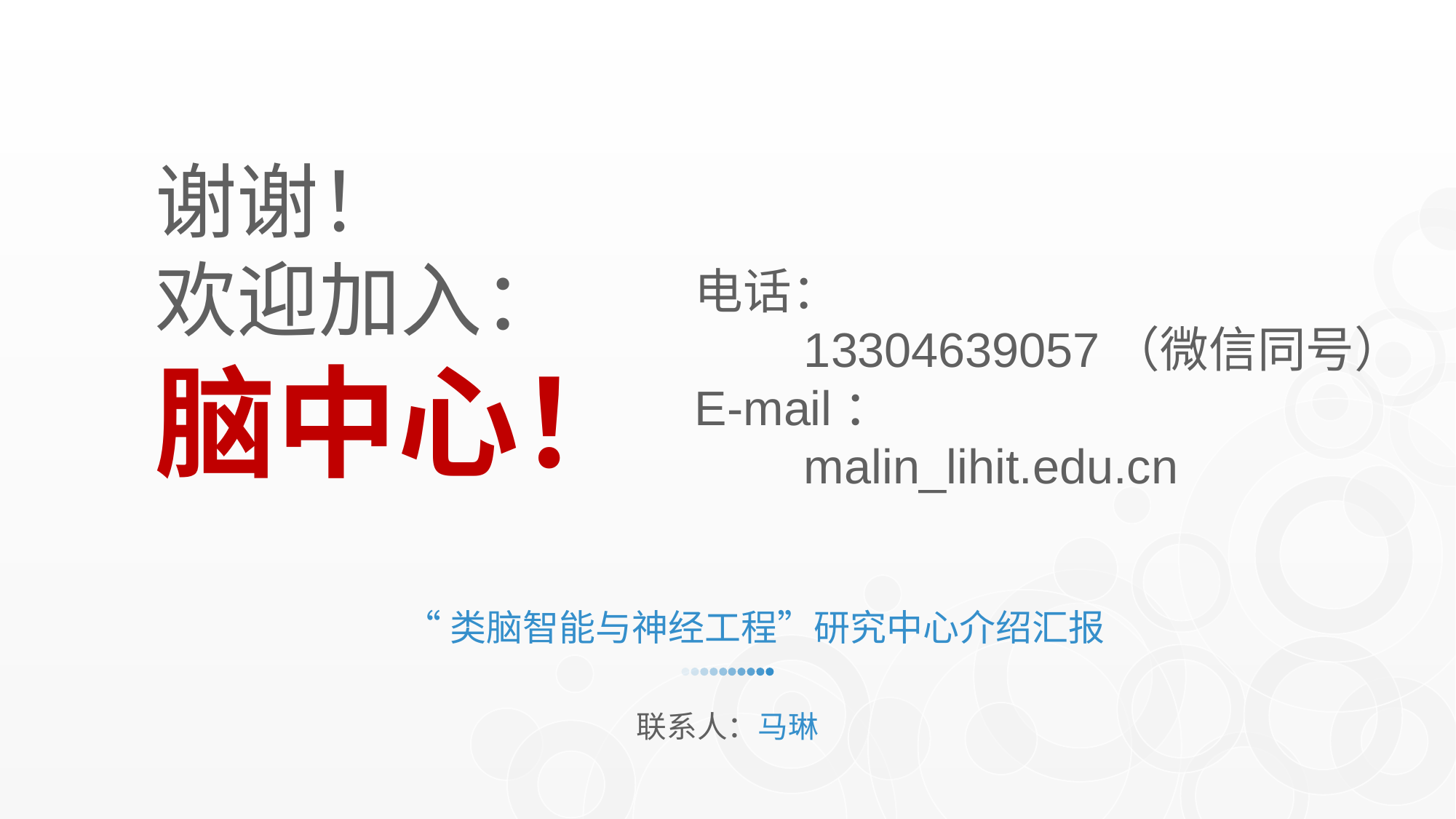

谢谢！
欢迎加入：
脑中心！
电话：
	13304639057（微信同号）
E-mail：
	malin_lihit.edu.cn
“类脑智能与神经工程”研究中心介绍汇报

联系人：马琳